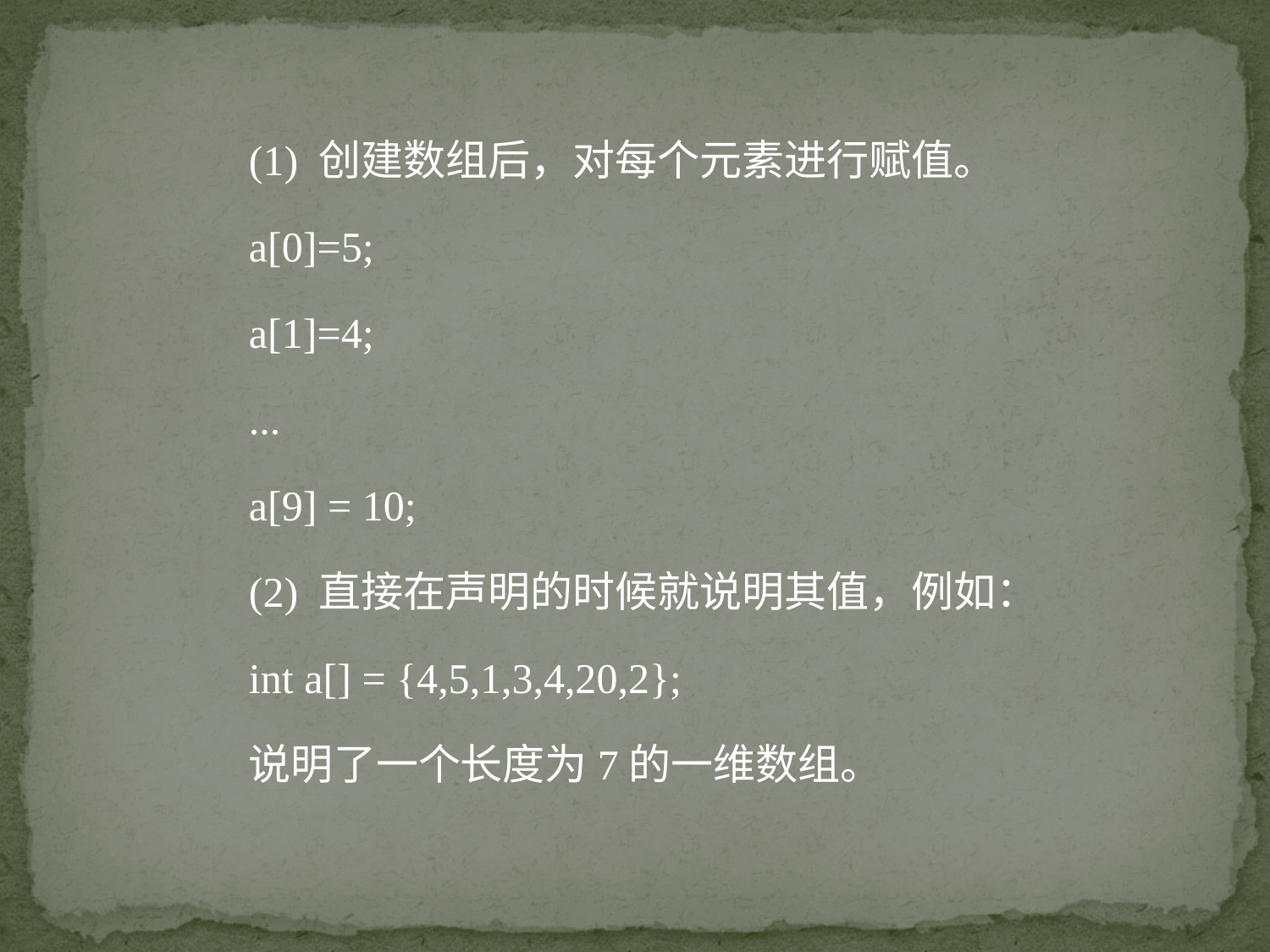

(1) 创建数组后，对每个元素进行赋值。
a[0]=5;
a[1]=4;
...
a[9] = 10;
(2) 直接在声明的时候就说明其值，例如：
int a[] = {4,5,1,3,4,20,2};
说明了一个长度为7的一维数组。